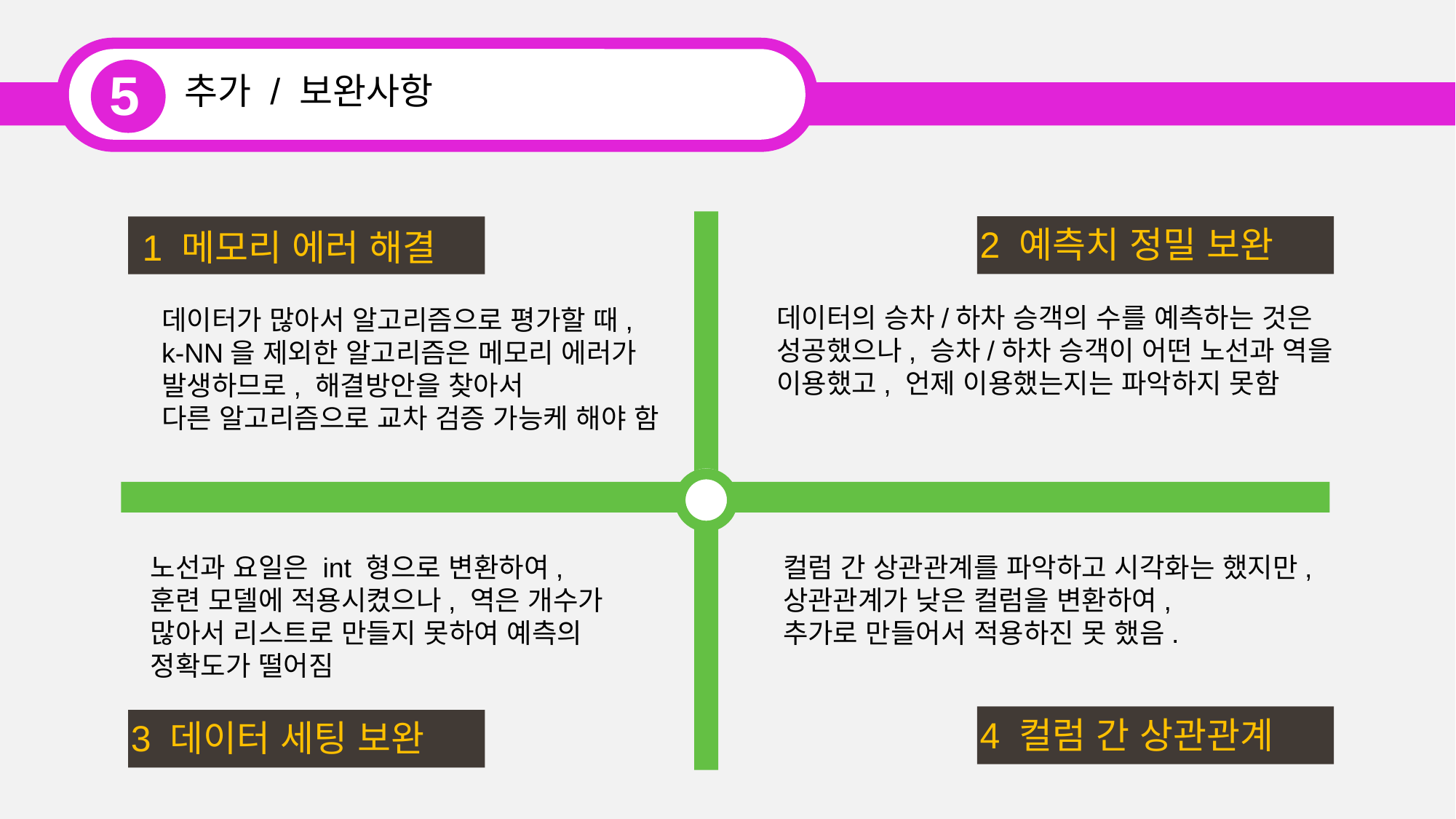

5

추가 / 보완사항

 2 예측치 정밀 보완
 1 메모리 에러 해결
데이터의 승차/하차 승객의 수를 예측하는 것은
성공했으나, 승차/하차 승객이 어떤 노선과 역을
이용했고, 언제 이용했는지는 파악하지 못함
데이터가 많아서 알고리즘으로 평가할 때,
k-NN을 제외한 알고리즘은 메모리 에러가
발생하므로, 해결방안을 찾아서
다른 알고리즘으로 교차 검증 가능케 해야 함

노선과 요일은 int 형으로 변환하여,
훈련 모델에 적용시켰으나, 역은 개수가
많아서 리스트로 만들지 못하여 예측의
정확도가 떨어짐
컬럼 간 상관관계를 파악하고 시각화는 했지만,
상관관계가 낮은 컬럼을 변환하여,
추가로 만들어서 적용하진 못 했음.

 4 컬럼 간 상관관계

 3 데이터 세팅 보완